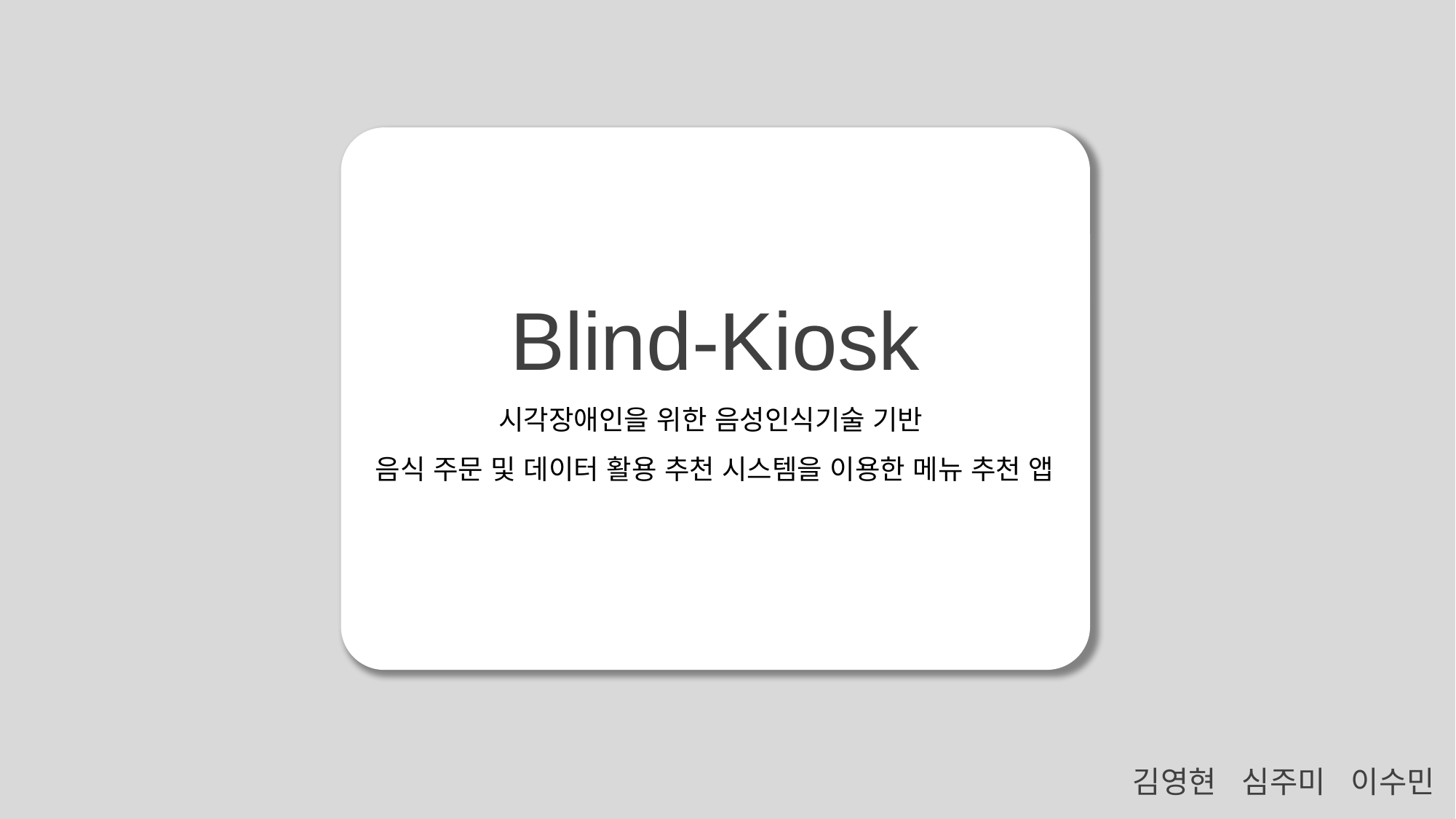

Blind-Kiosk
시각장애인을 위한 음성인식기술 기반
음식 주문 및 데이터 활용 추천 시스템을 이용한 메뉴 추천 앱

김영현	심주미	이수민